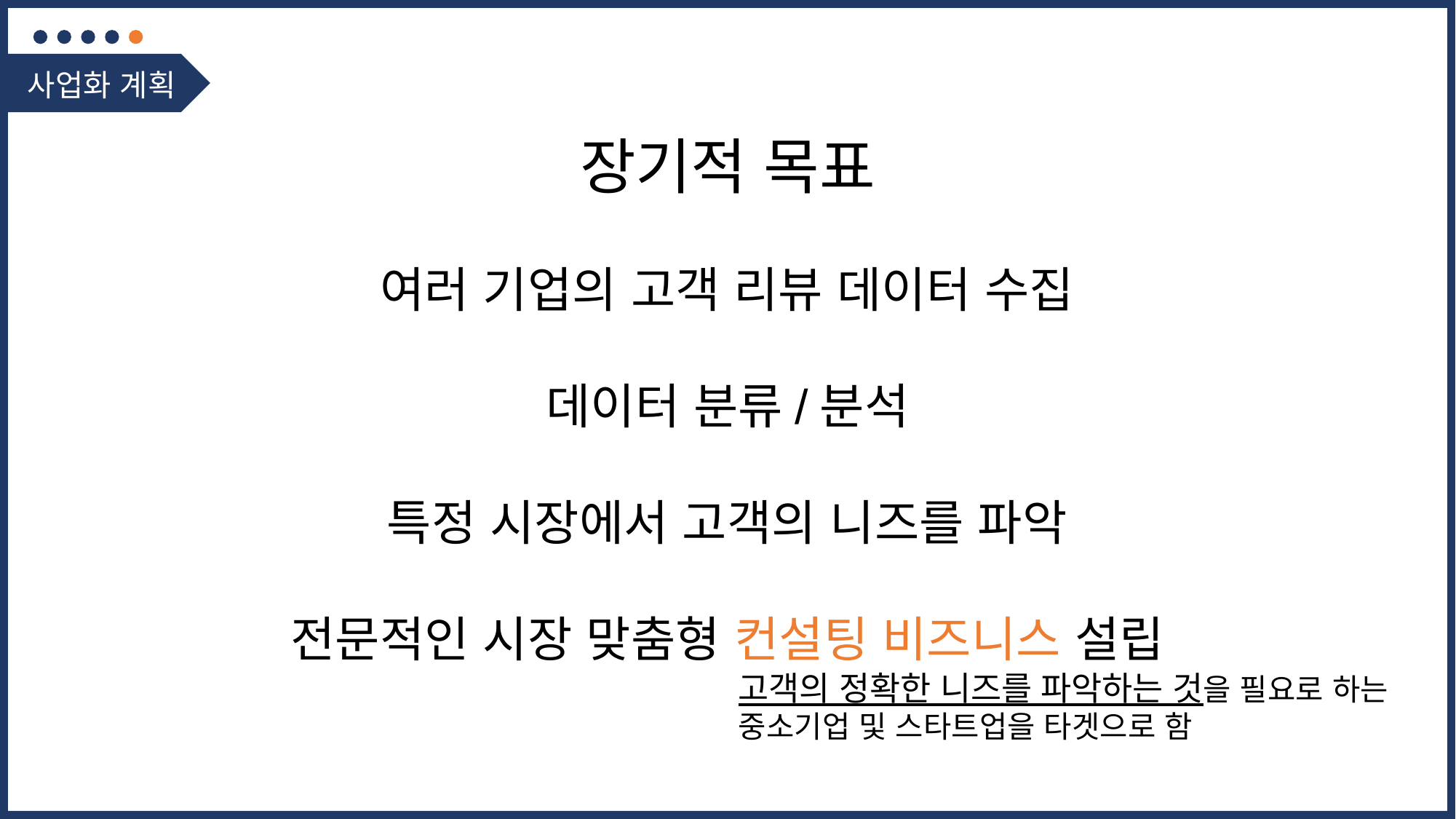

사업화 계획
장기적 목표

여러 기업의 고객 리뷰 데이터 수집

데이터 분류/분석

특정 시장에서 고객의 니즈를 파악

전문적인 시장 맞춤형 컨설팅 비즈니스 설립

고객의 정확한 니즈를 파악하는 것을 필요로 하는 중소기업 및 스타트업을 타겟으로 함